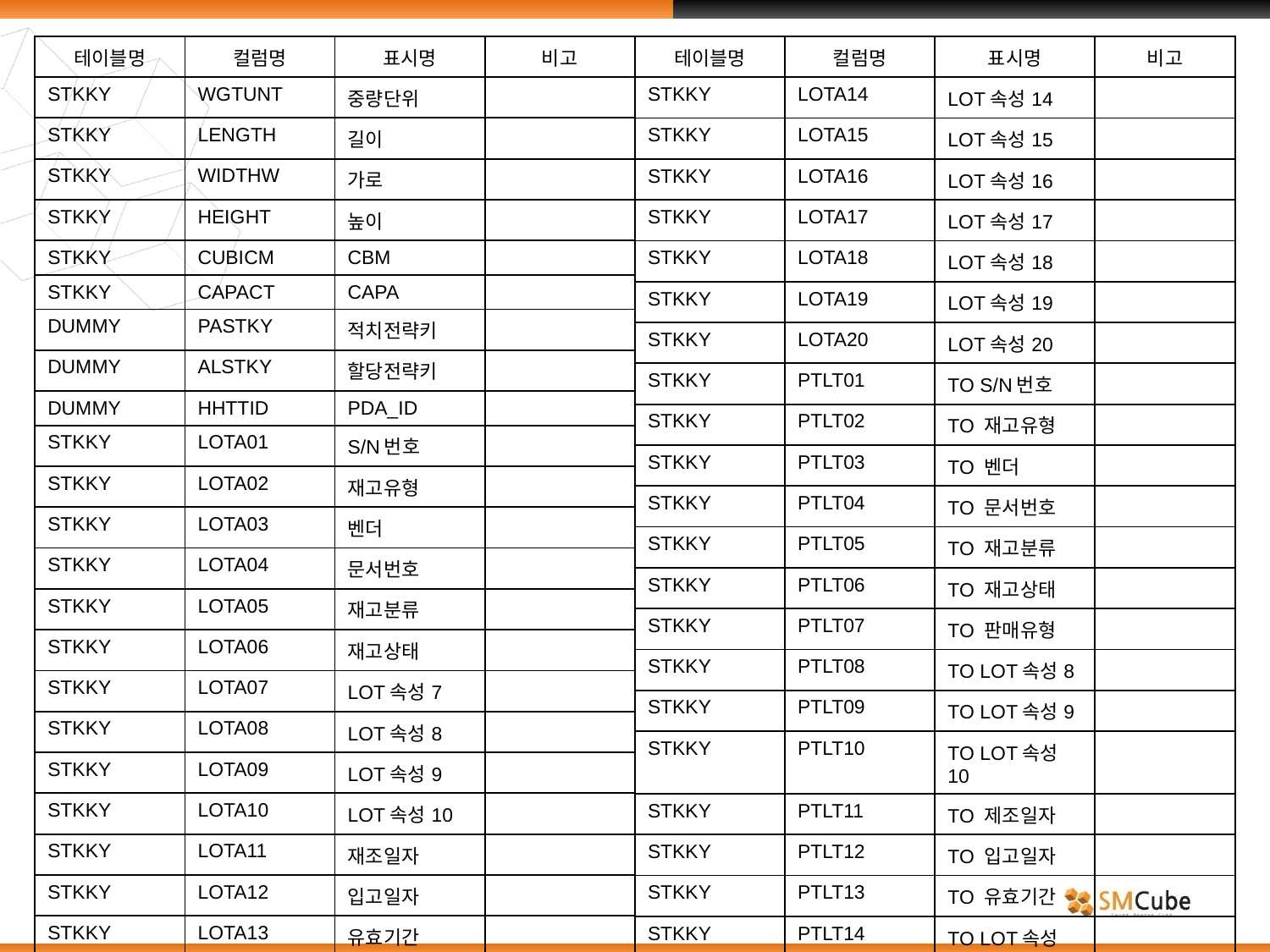

| 테이블명 | 컬럼명 | 표시명 | 비고 |
| --- | --- | --- | --- |
| STKKY | WGTUNT | 중량단위 |  |
| STKKY | LENGTH | 길이 |  |
| STKKY | WIDTHW | 가로 |  |
| STKKY | HEIGHT | 높이 |  |
| STKKY | CUBICM | CBM |  |
| STKKY | CAPACT | CAPA |  |
| DUMMY | PASTKY | 적치전략키 |  |
| DUMMY | ALSTKY | 할당전략키 |  |
| DUMMY | HHTTID | PDA\_ID |  |
| STKKY | LOTA01 | S/N번호 |  |
| STKKY | LOTA02 | 재고유형 |  |
| STKKY | LOTA03 | 벤더 |  |
| STKKY | LOTA04 | 문서번호 |  |
| STKKY | LOTA05 | 재고분류 |  |
| STKKY | LOTA06 | 재고상태 |  |
| STKKY | LOTA07 | LOT속성7 |  |
| STKKY | LOTA08 | LOT속성8 |  |
| STKKY | LOTA09 | LOT속성9 |  |
| STKKY | LOTA10 | LOT속성10 |  |
| STKKY | LOTA11 | 재조일자 |  |
| STKKY | LOTA12 | 입고일자 |  |
| STKKY | LOTA13 | 유효기간 |  |
| 테이블명 | 컬럼명 | 표시명 | 비고 |
| --- | --- | --- | --- |
| STKKY | LOTA14 | LOT속성14 |  |
| STKKY | LOTA15 | LOT속성15 |  |
| STKKY | LOTA16 | LOT속성16 |  |
| STKKY | LOTA17 | LOT속성17 |  |
| STKKY | LOTA18 | LOT속성18 |  |
| STKKY | LOTA19 | LOT속성19 |  |
| STKKY | LOTA20 | LOT속성20 |  |
| STKKY | PTLT01 | TO S/N번호 |  |
| STKKY | PTLT02 | TO 재고유형 |  |
| STKKY | PTLT03 | TO 벤더 |  |
| STKKY | PTLT04 | TO 문서번호 |  |
| STKKY | PTLT05 | TO 재고분류 |  |
| STKKY | PTLT06 | TO 재고상태 |  |
| STKKY | PTLT07 | TO 판매유형 |  |
| STKKY | PTLT08 | TO LOT속성8 |  |
| STKKY | PTLT09 | TO LOT속성9 |  |
| STKKY | PTLT10 | TO LOT속성10 |  |
| STKKY | PTLT11 | TO 제조일자 |  |
| STKKY | PTLT12 | TO 입고일자 |  |
| STKKY | PTLT13 | TO 유효기간 |  |
| STKKY | PTLT14 | TO LOT속성14 |  |
| STKKY | PTLT15 | TO LOT속성15 |  |